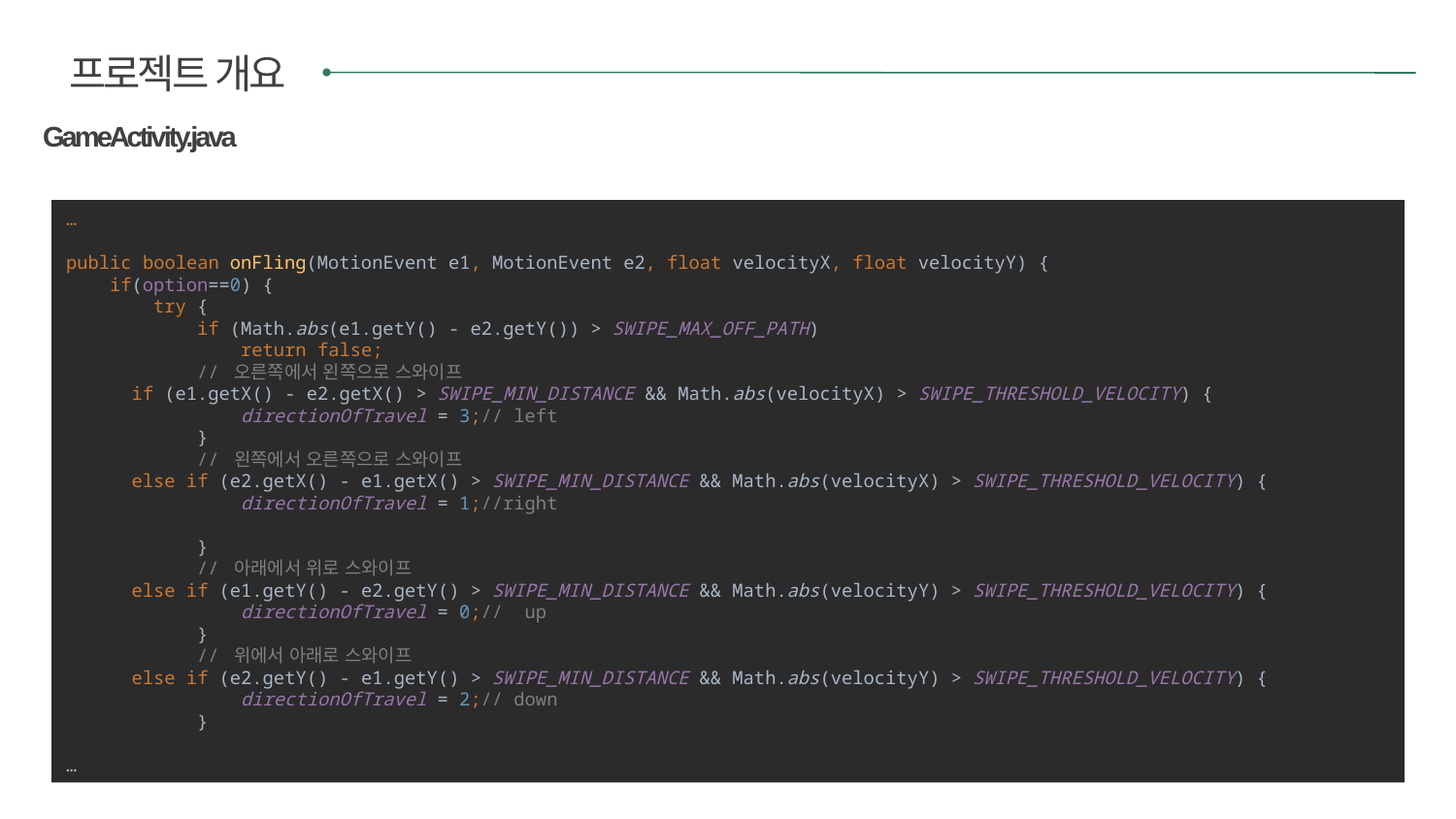

프로젝트 개요
GameActivity.java
…

public boolean onFling(MotionEvent e1, MotionEvent e2, float velocityX, float velocityY) {
    if(option==0) {
        try {
            if (Math.abs(e1.getY() - e2.getY()) > SWIPE_MAX_OFF_PATH)
                return false;
            // 오른쪽에서 왼쪽으로 스와이프
            if (e1.getX() - e2.getX() > SWIPE_MIN_DISTANCE && Math.abs(velocityX) > SWIPE_THRESHOLD_VELOCITY) {
                directionOfTravel = 3;// left
            }
            // 왼쪽에서 오른쪽으로 스와이프
            else if (e2.getX() - e1.getX() > SWIPE_MIN_DISTANCE && Math.abs(velocityX) > SWIPE_THRESHOLD_VELOCITY) {
                directionOfTravel = 1;//right
            }
            // 아래에서 위로 스와이프
            else if (e1.getY() - e2.getY() > SWIPE_MIN_DISTANCE && Math.abs(velocityY) > SWIPE_THRESHOLD_VELOCITY) {
                directionOfTravel = 0;//  up
            }
            // 위에서 아래로 스와이프
            else if (e2.getY() - e1.getY() > SWIPE_MIN_DISTANCE && Math.abs(velocityY) > SWIPE_THRESHOLD_VELOCITY) {
                directionOfTravel = 2;// down
            }

…